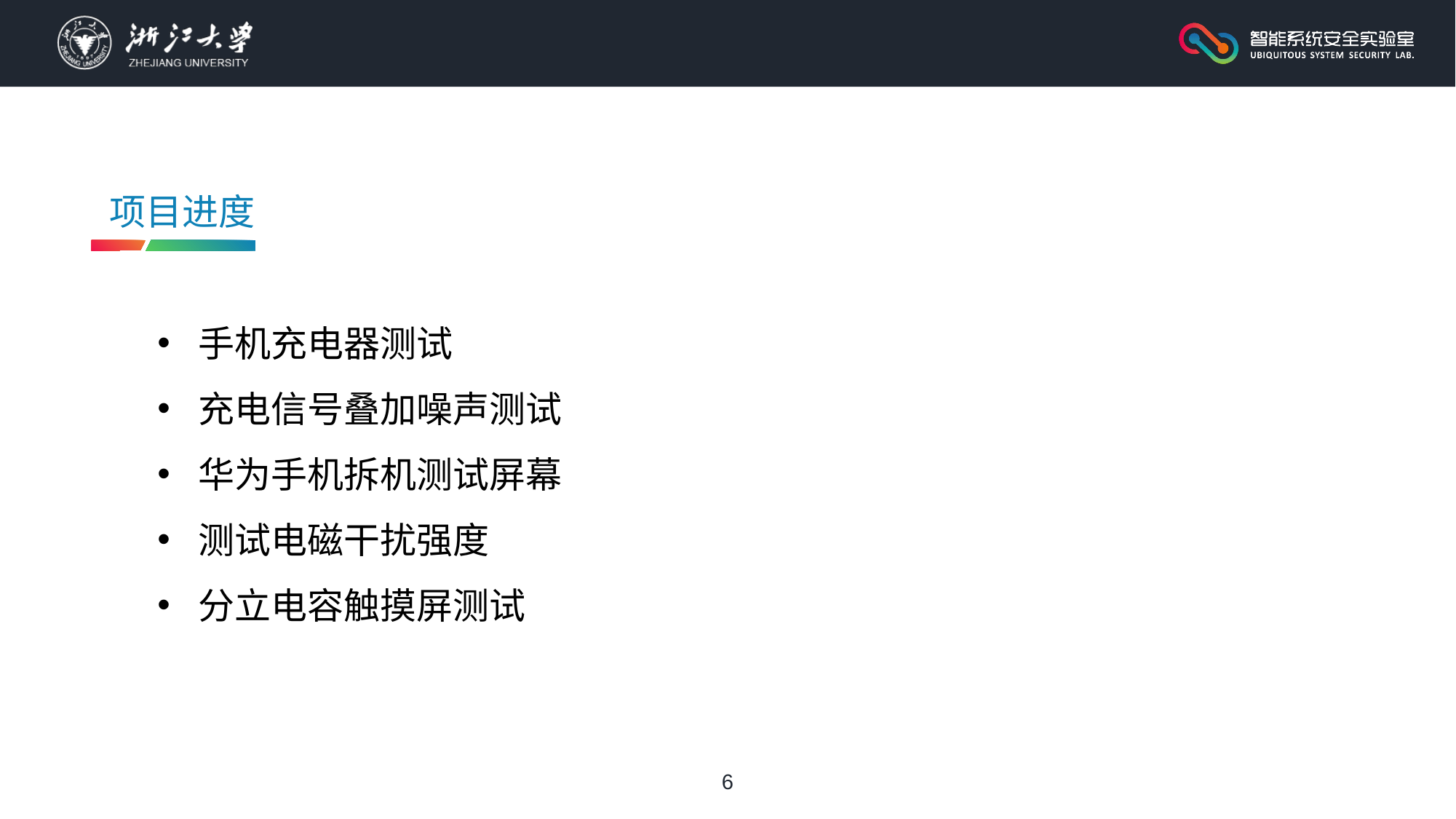

项目进度
手机充电器测试
充电信号叠加噪声测试
华为手机拆机测试屏幕
测试电磁干扰强度
分立电容触摸屏测试